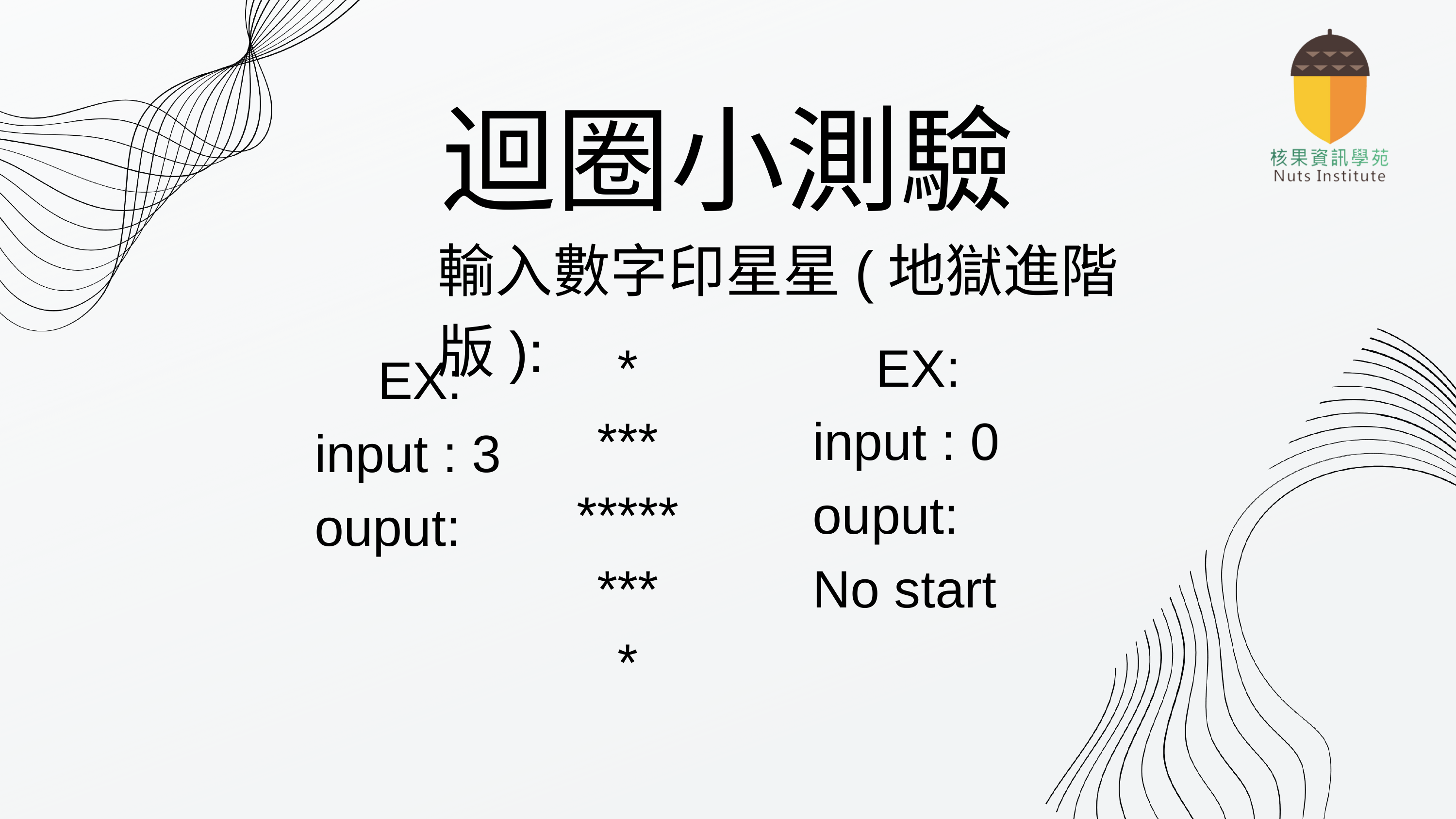

迴圈小測驗

輸入數字印星星(地獄進階版):

*
***
*****
***
*
EX:
input : 0
ouput:
No start
EX:
input : 3
ouput: